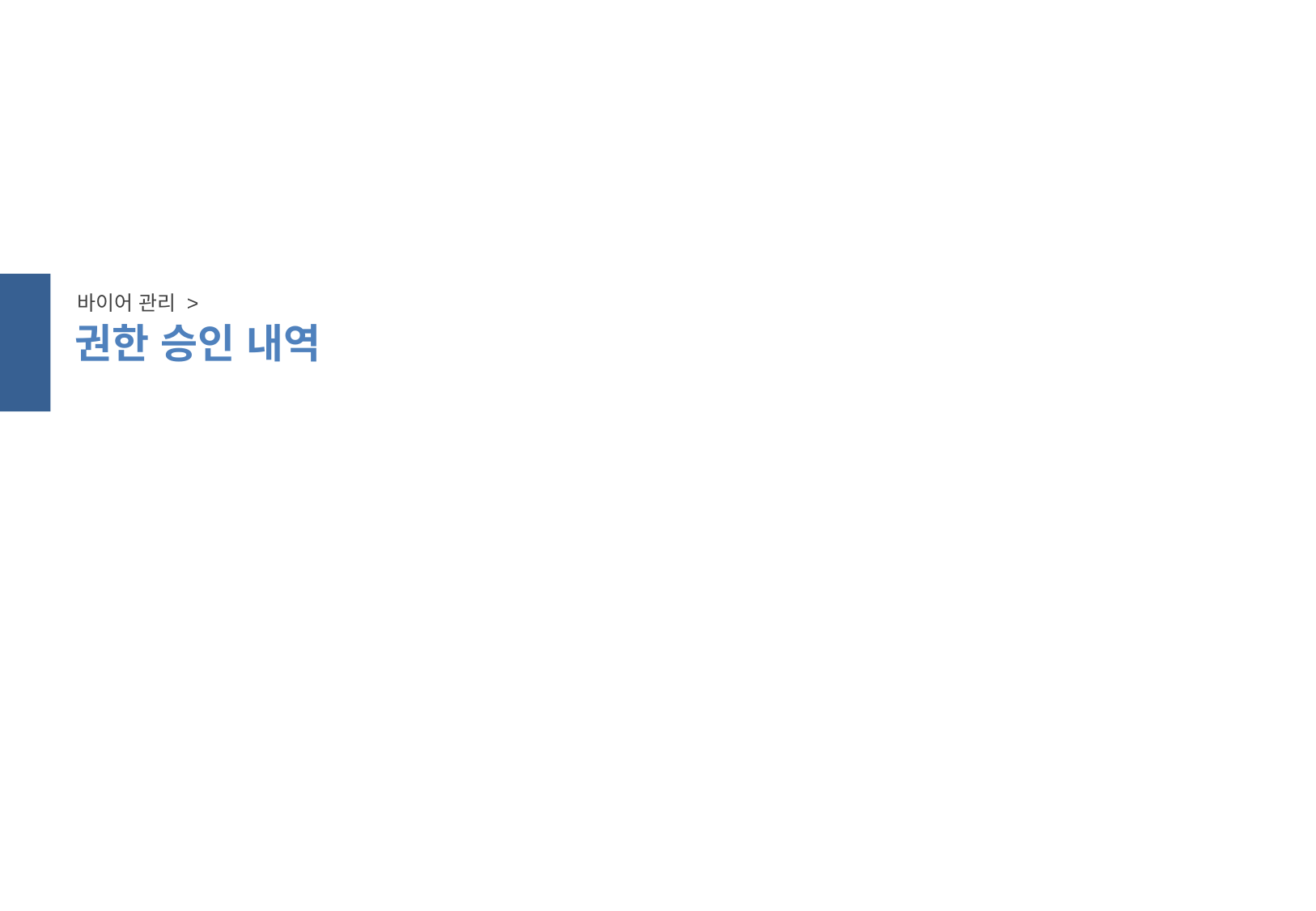

스크롤 방지

바이어 관리 >
권한 승인 내역
스크롤 방지